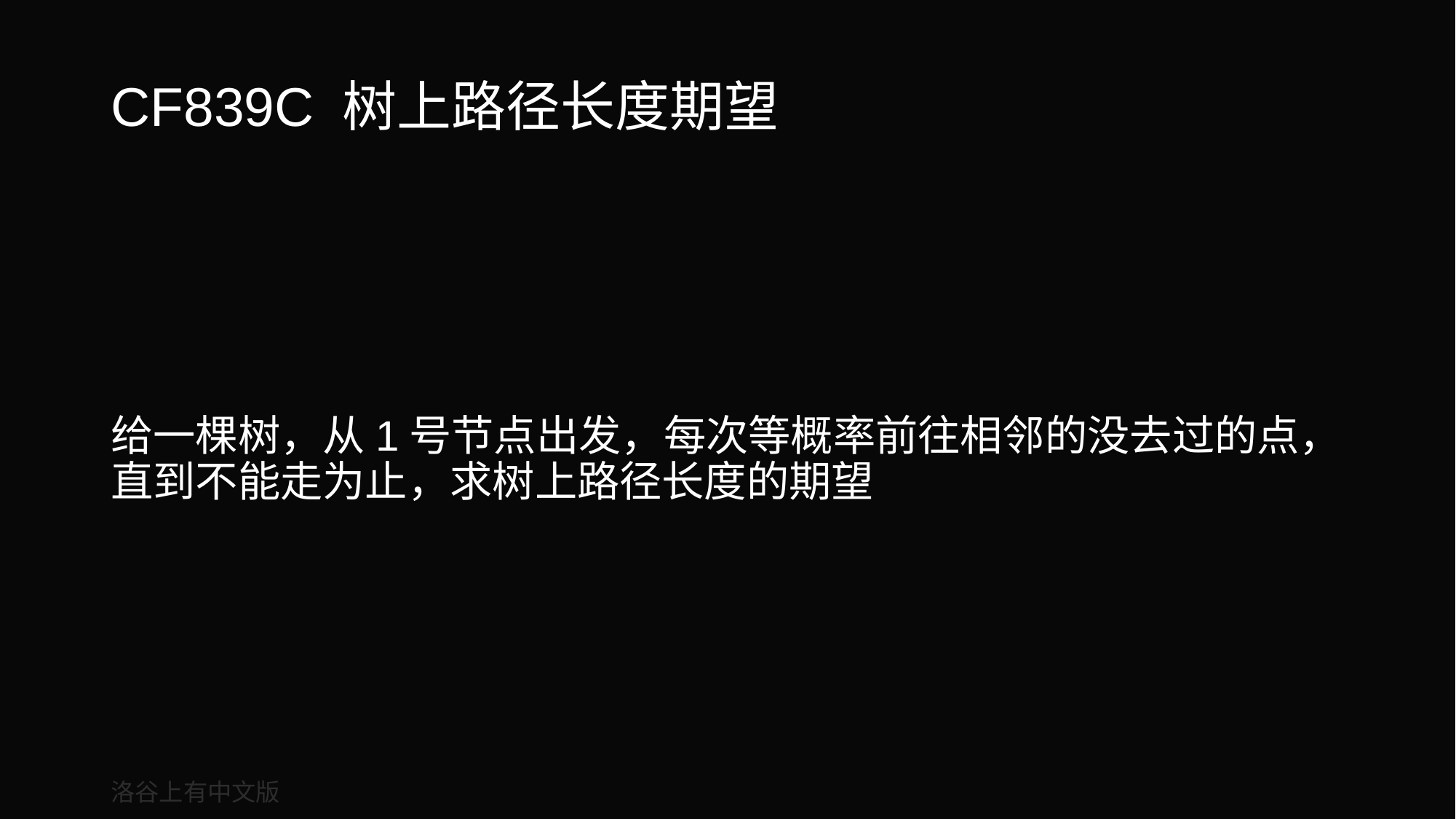

# CF839C 树上路径长度期望
给一棵树，从1号节点出发，每次等概率前往相邻的没去过的点，直到不能走为止，求树上路径长度的期望
洛谷上有中文版